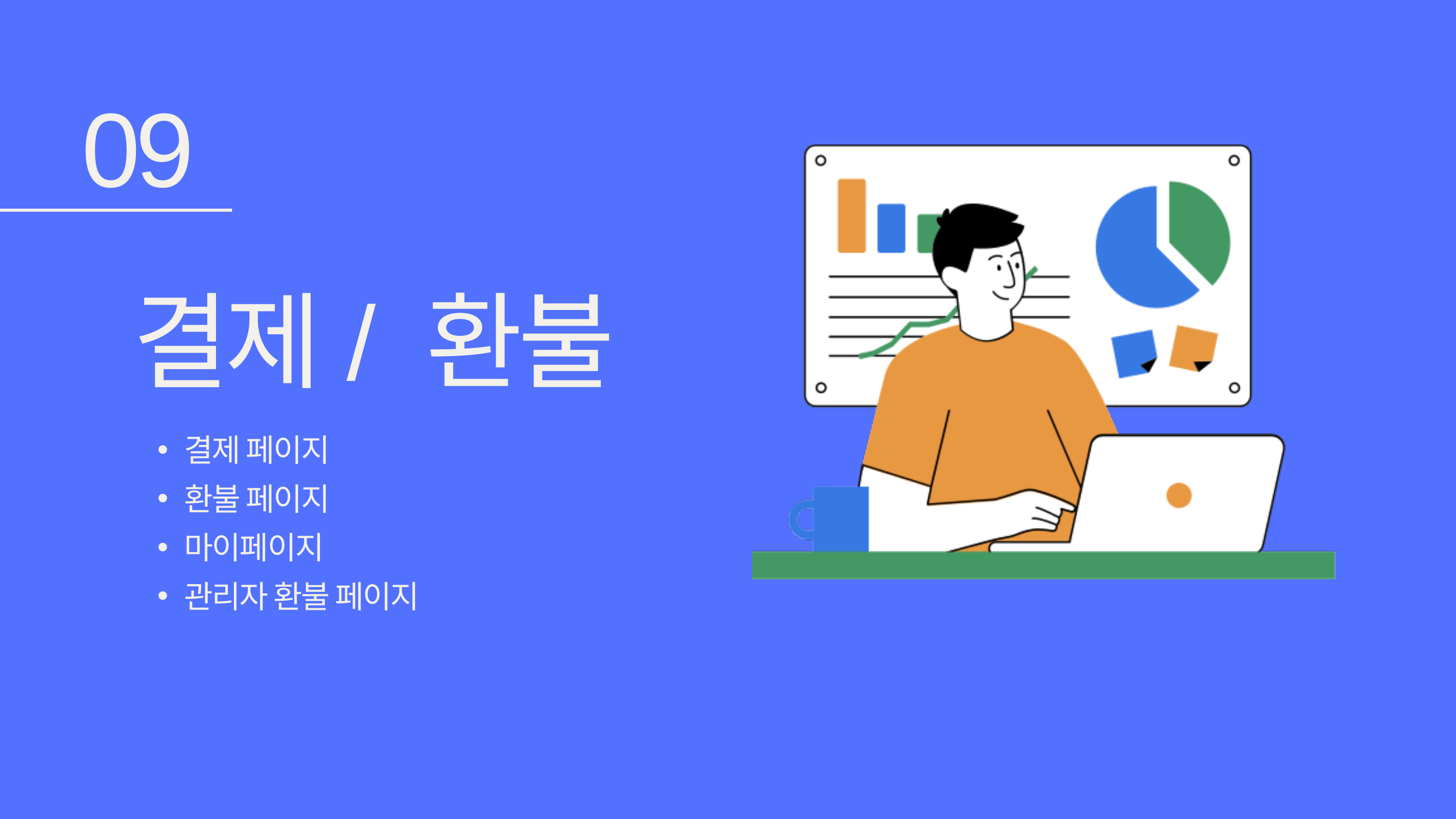

09

결제/ 환불
결제 페이지
환불 페이지
마이페이지
관리자 환불 페이지